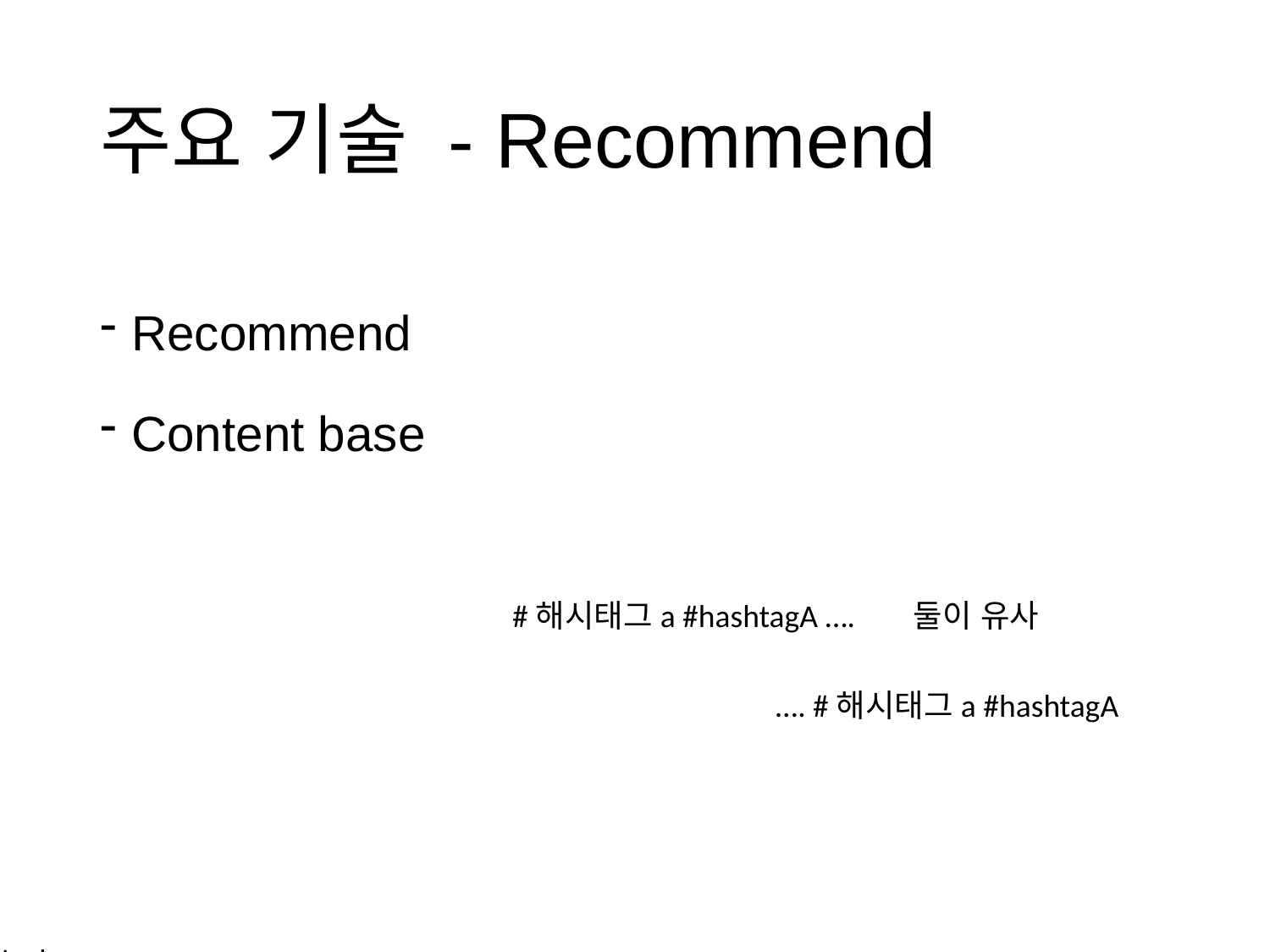

# 주요 기술 - Recommend
Recommend
Content base
#해시태그a #hashtagA ….       둘이 유사
…. #해시태그a #hashtagA
회원가입시 관심 분야 입력
해시태그와 본문 내용을
Mapreduce로 wordcount
부분집합을 많이 가진 콘텐츠가
유사한 콘텐츠

Collaborative filtering – 추천에 user behavior을 활용
Content based filtering – item의 특성을 비교